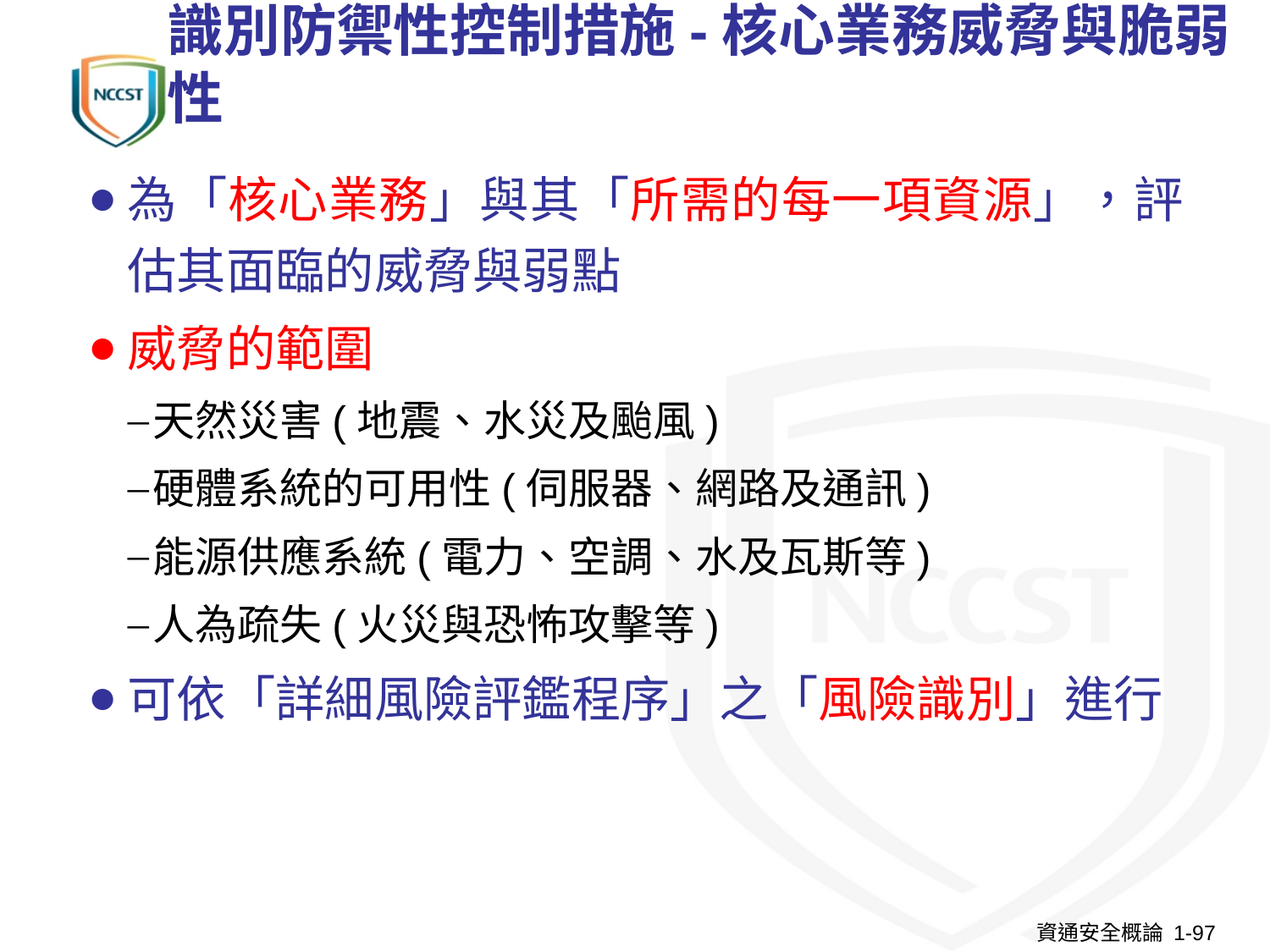

# 識別防禦性控制措施-核心業務威脅與脆弱性
為「核心業務」與其「所需的每一項資源」，評估其面臨的威脅與弱點
威脅的範圍
天然災害(地震、水災及颱風)
硬體系統的可用性(伺服器、網路及通訊)
能源供應系統(電力、空調、水及瓦斯等)
人為疏失(火災與恐怖攻擊等)
可依「詳細風險評鑑程序」之「風險識別」進行